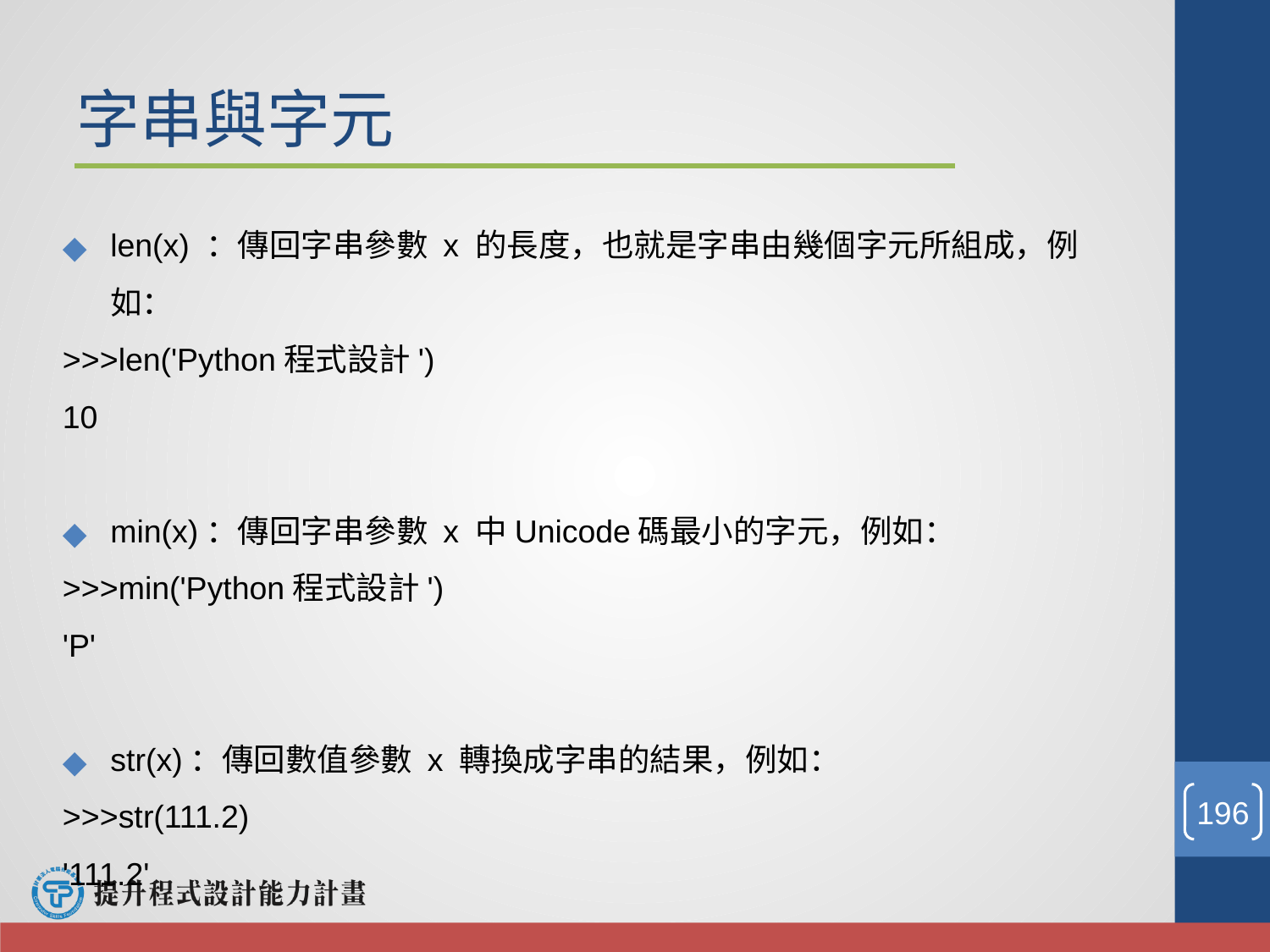

# 字串與字元
len(x) ：傳回字串參數 x 的長度，也就是字串由幾個字元所組成，例如：
>>>len('Python程式設計')
10

min(x)：傳回字串參數 x 中Unicode碼最小的字元，例如：
>>>min('Python程式設計')
'P'

str(x)：傳回數值參數 x 轉換成字串的結果，例如：
>>>str(111.2)
'111.2'

196